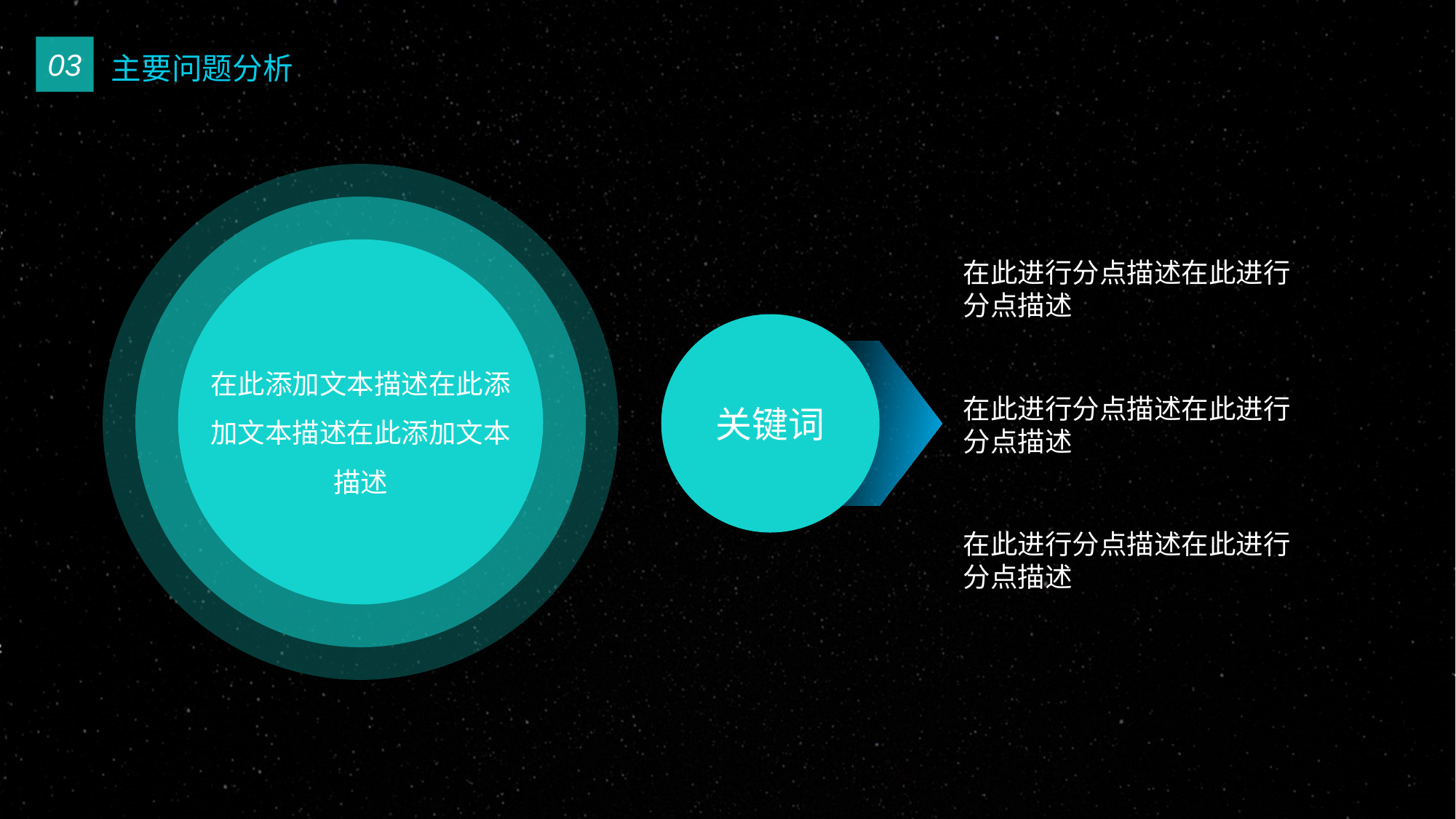

03
主要问题分析

在此添加文本描述在此添加文本描述在此添加文本描述
在此进行分点描述在此进行分点描述

关键词

在此进行分点描述在此进行分点描述
在此进行分点描述在此进行分点描述